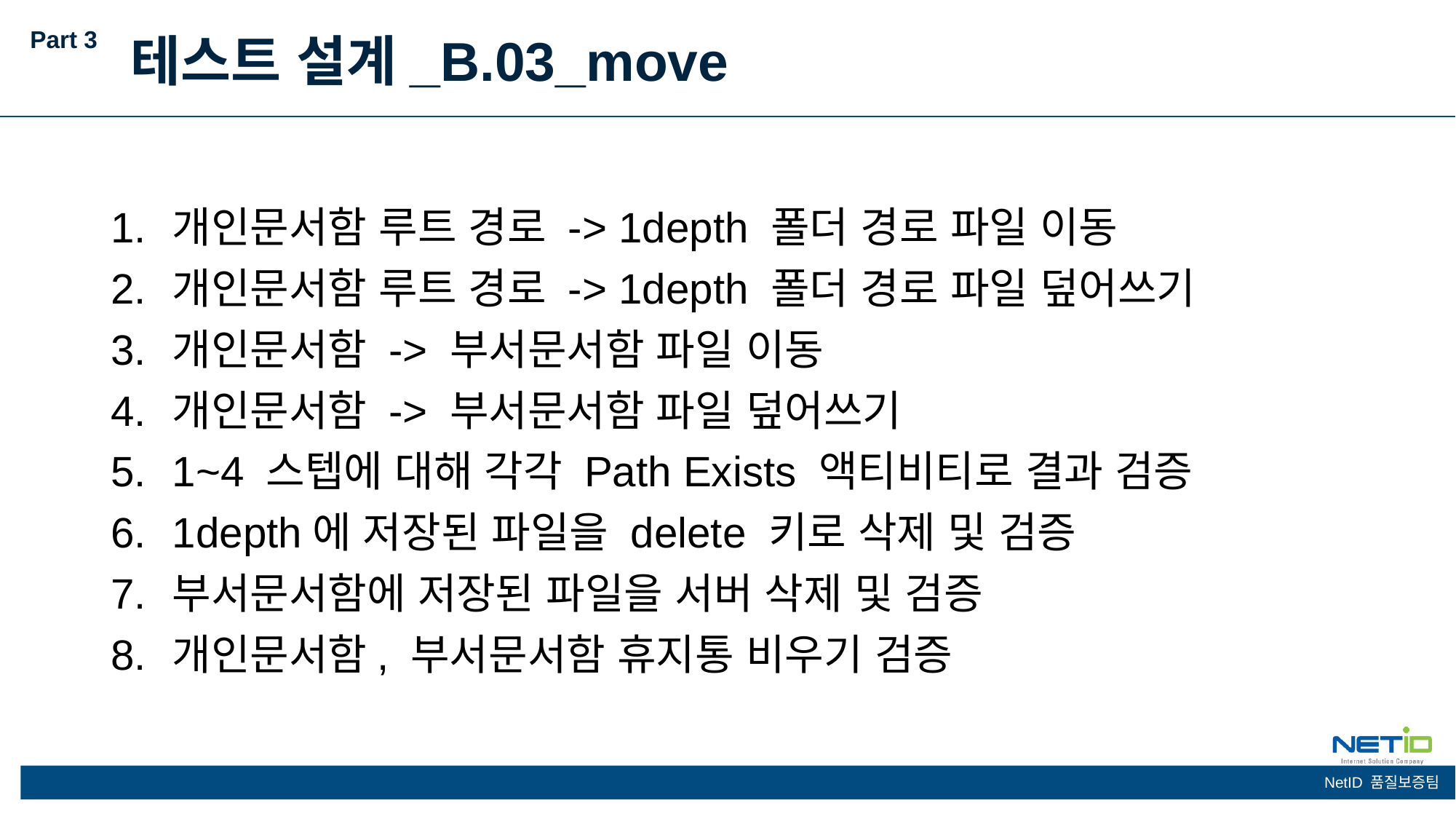

Part 3
테스트 설계_B.03_move

개인문서함 루트 경로 -> 1depth 폴더 경로 파일 이동
개인문서함 루트 경로 -> 1depth 폴더 경로 파일 덮어쓰기
개인문서함 -> 부서문서함 파일 이동
개인문서함 -> 부서문서함 파일 덮어쓰기
1~4 스텝에 대해 각각 Path Exists 액티비티로 결과 검증
1depth에 저장된 파일을 delete 키로 삭제 및 검증
부서문서함에 저장된 파일을 서버 삭제 및 검증
개인문서함, 부서문서함 휴지통 비우기 검증